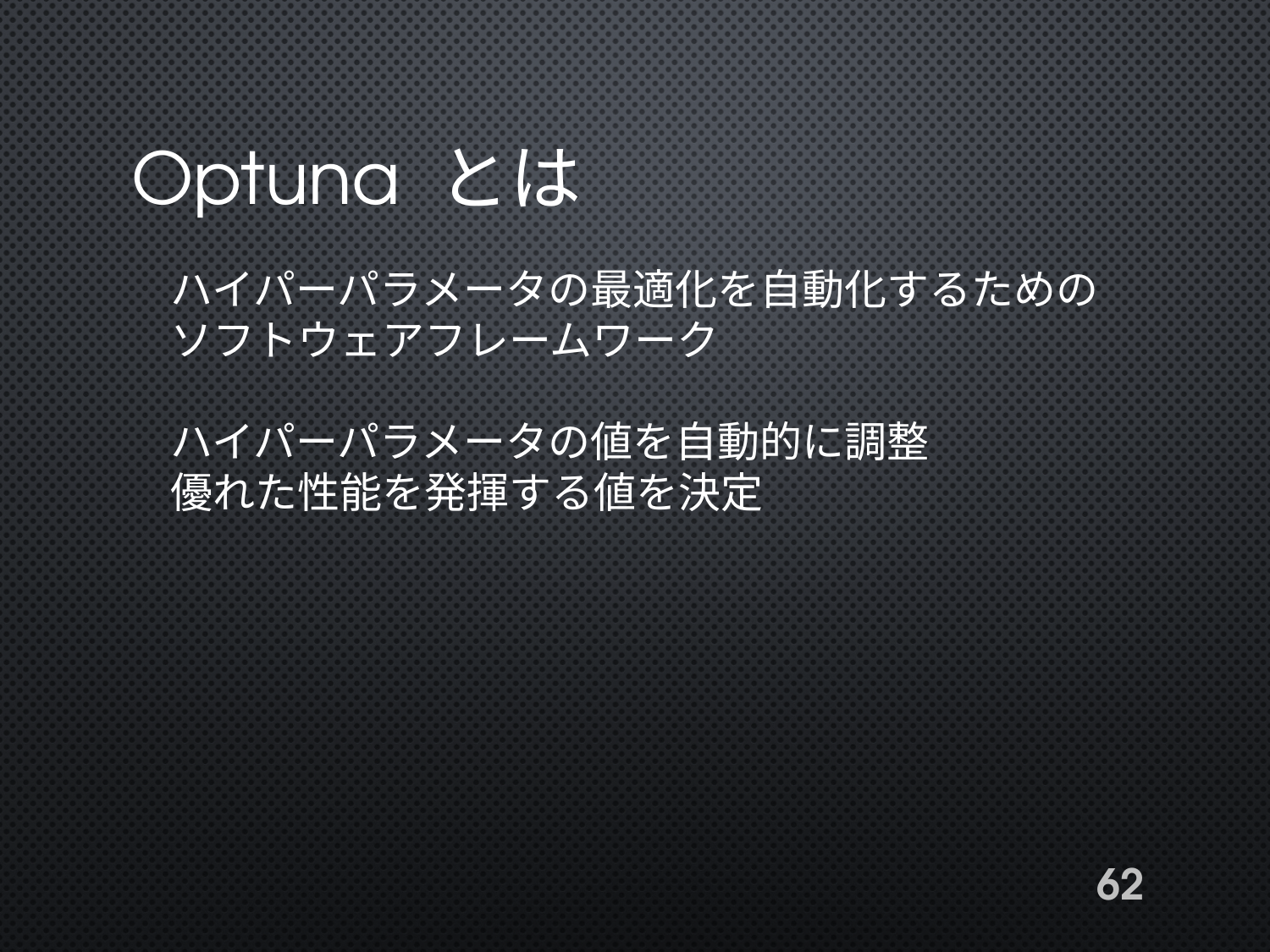

# Optuna とは
ハイパーパラメータの最適化を自動化するための
ソフトウェアフレームワーク

ハイパーパラメータの値を自動的に調整
優れた性能を発揮する値を決定
62